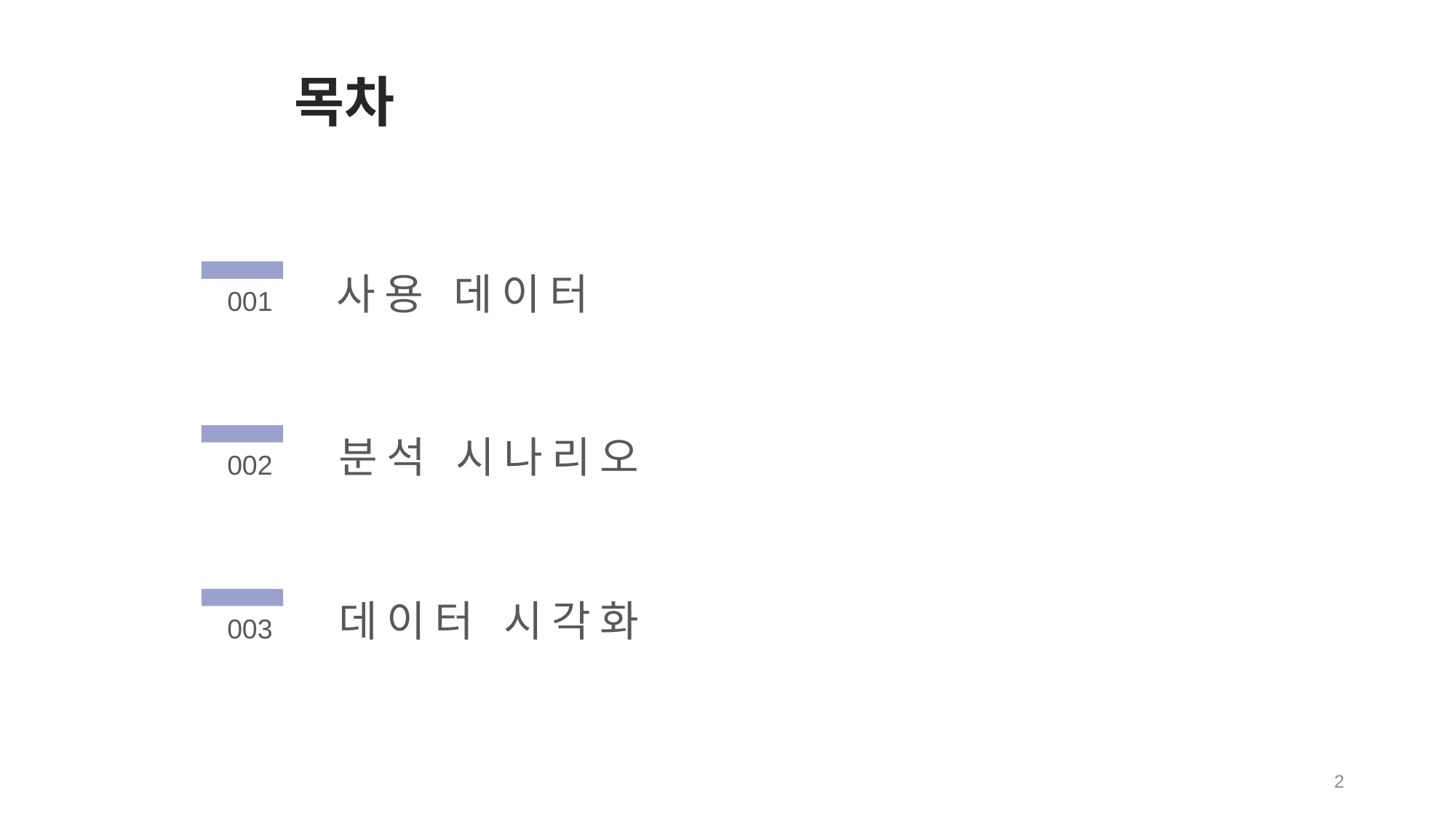

목차

사용 데이터
001

분석 시나리오
002

데이터 시각화
003
2